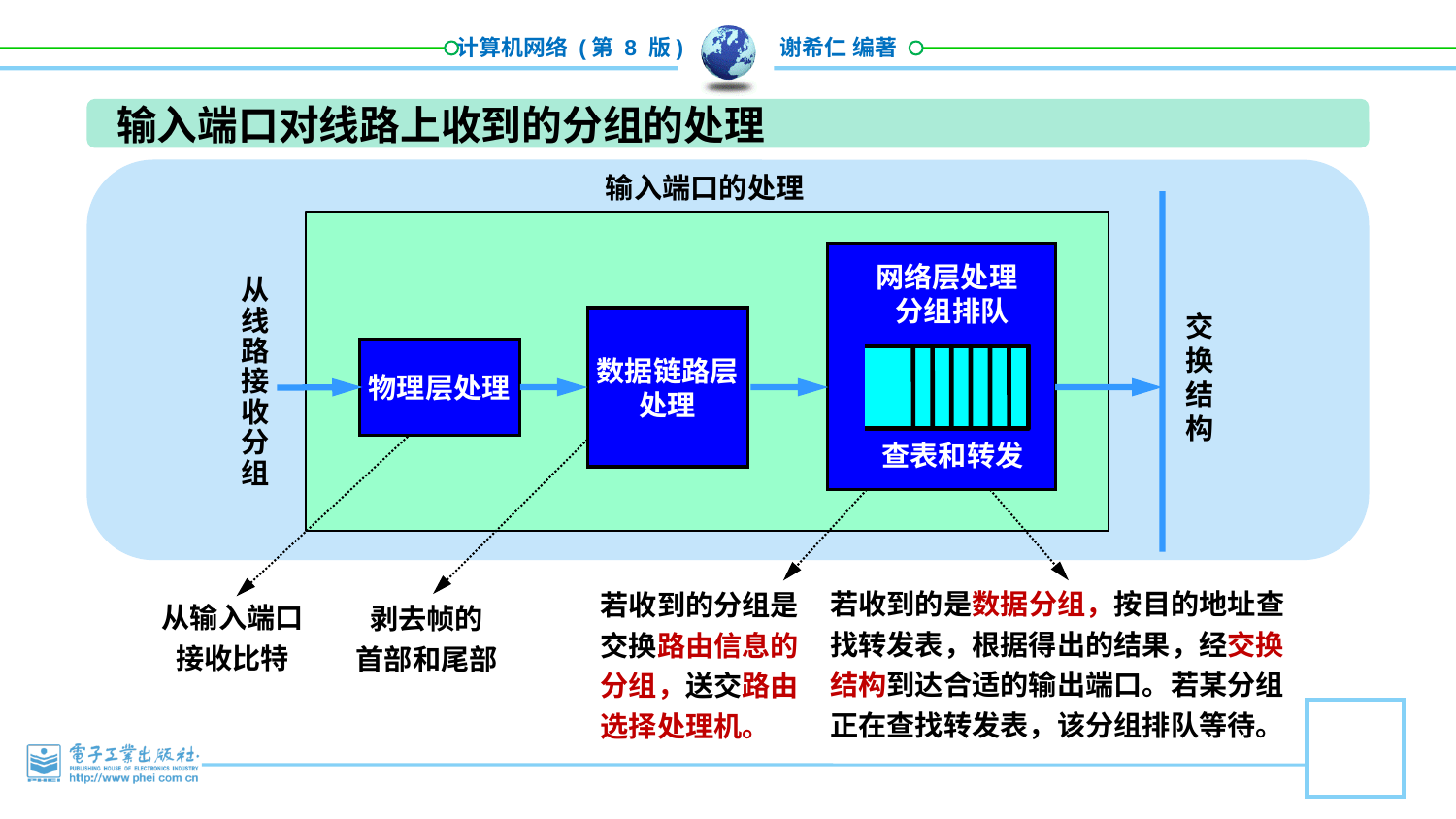

输入端口对线路上收到的分组的处理

  输入端口的处理

网络层处理
  分组排队
从
线
路
接
收
分
组
交
换
结
构
数据链路层
处理
物理层处理

查表和转发
从输入端口接收比特
剥去帧的
首部和尾部
若收到的分组是交换路由信息的分组，送交路由选择处理机。
若收到的是数据分组，按目的地址查找转发表，根据得出的结果，经交换结构到达合适的输出端口。若某分组正在查找转发表，该分组排队等待。